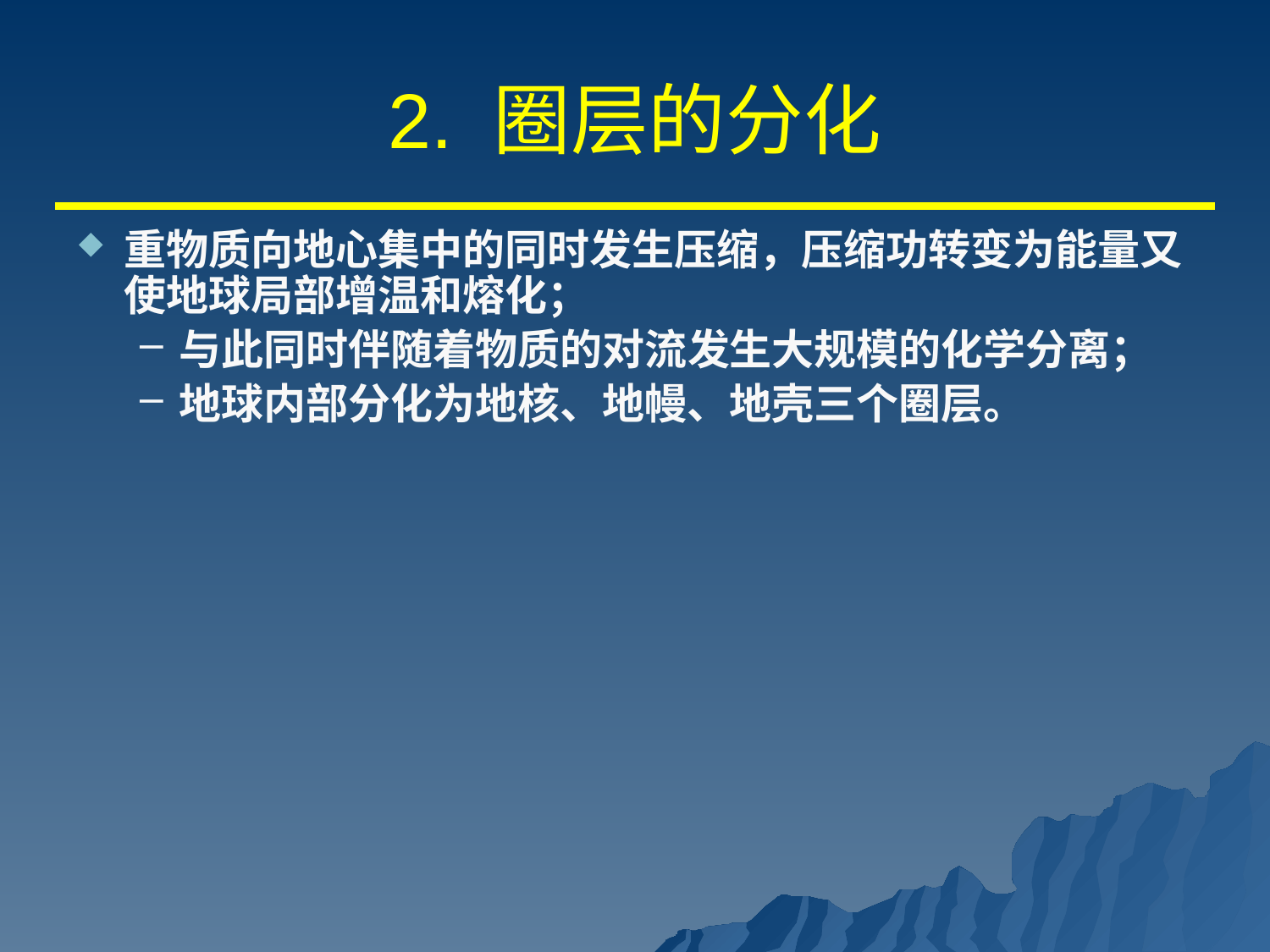

# 2. 圈层的分化
重物质向地心集中的同时发生压缩，压缩功转变为能量又使地球局部增温和熔化；
与此同时伴随着物质的对流发生大规模的化学分离；
地球内部分化为地核、地幔、地壳三个圈层。